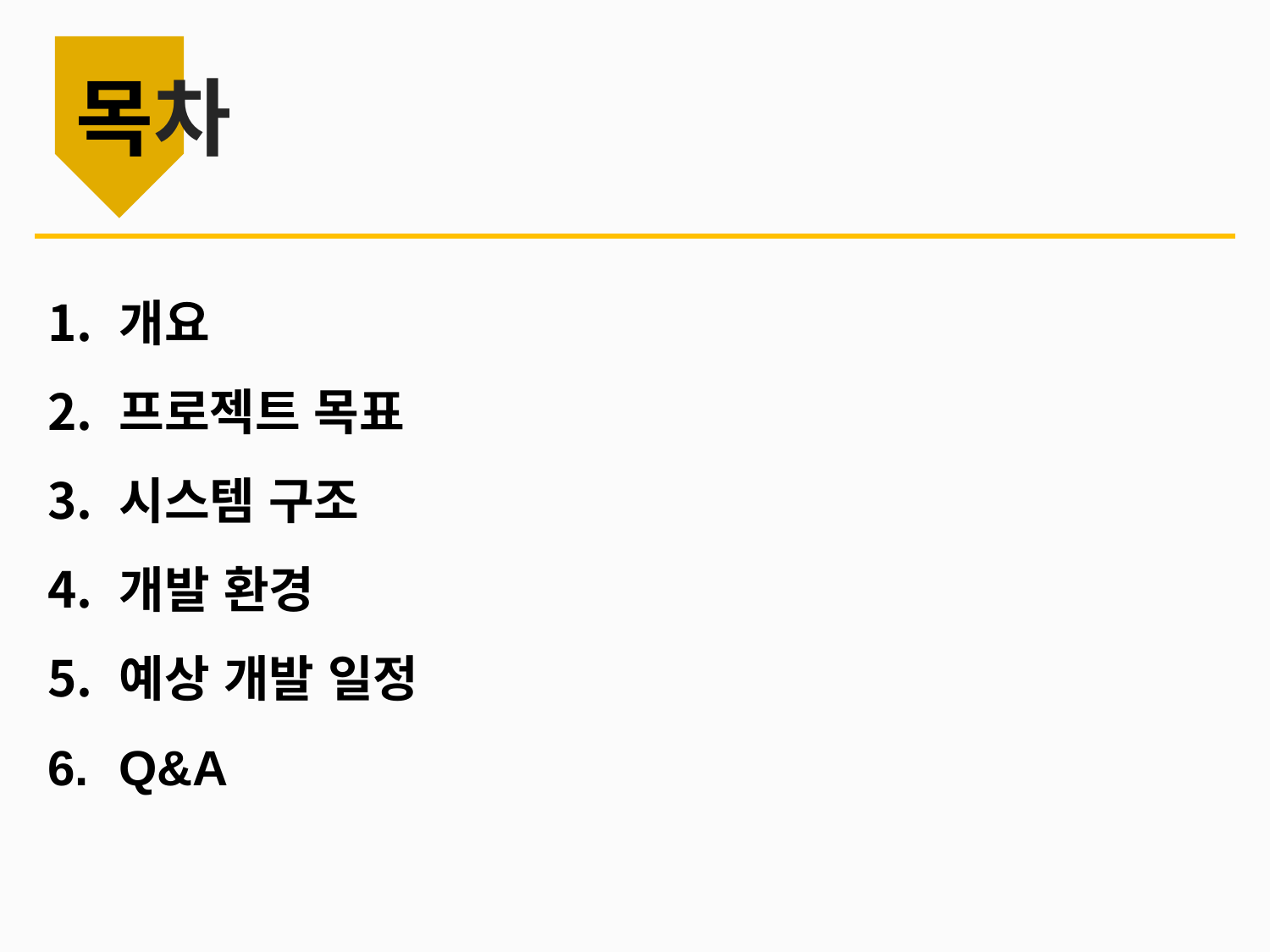

# 목차

개요
프로젝트 목표
시스템 구조
개발 환경
예상 개발 일정
Q&A